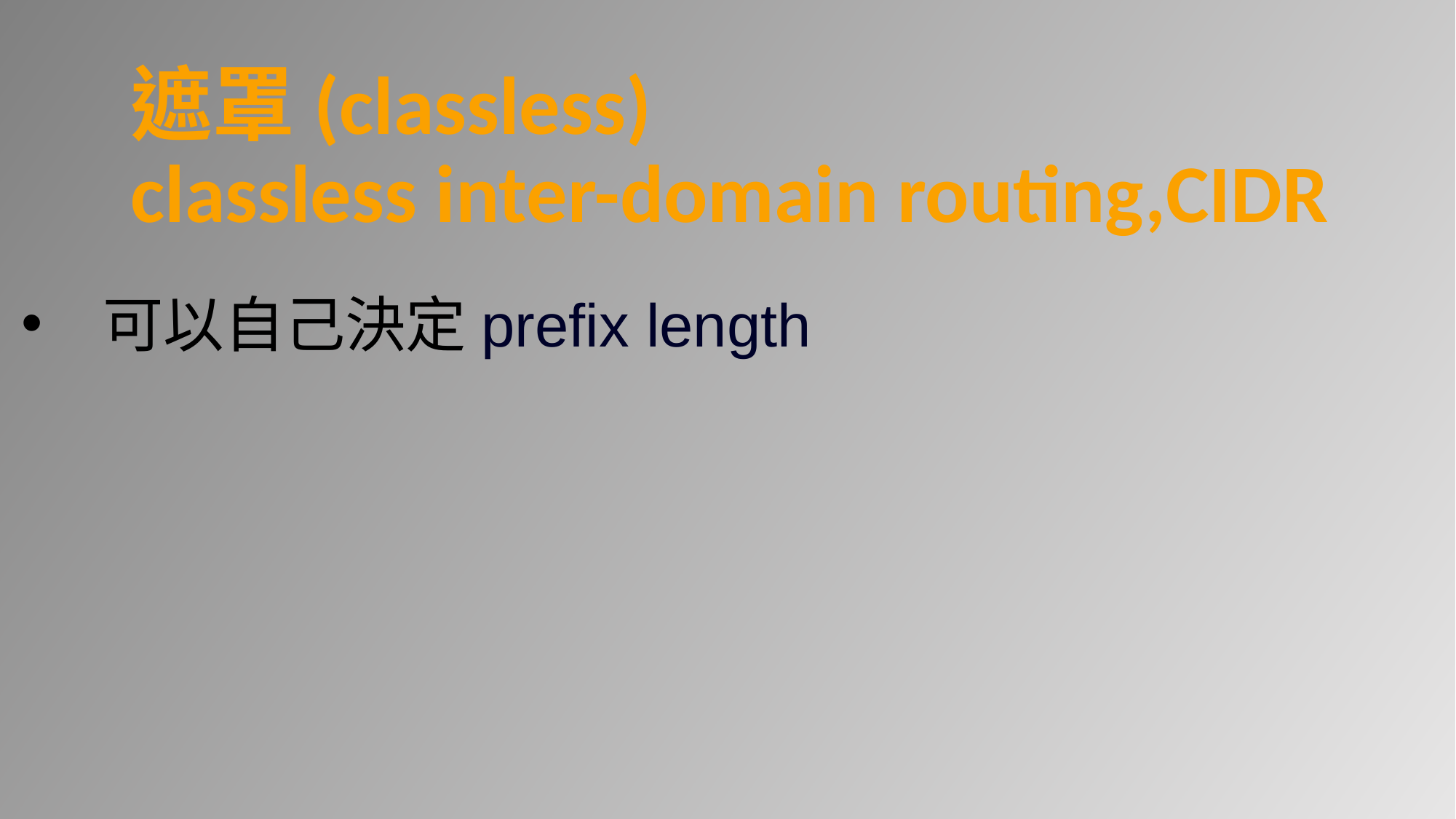

# 遮罩(classless) classless inter-domain routing,CIDR
可以自己決定prefix length